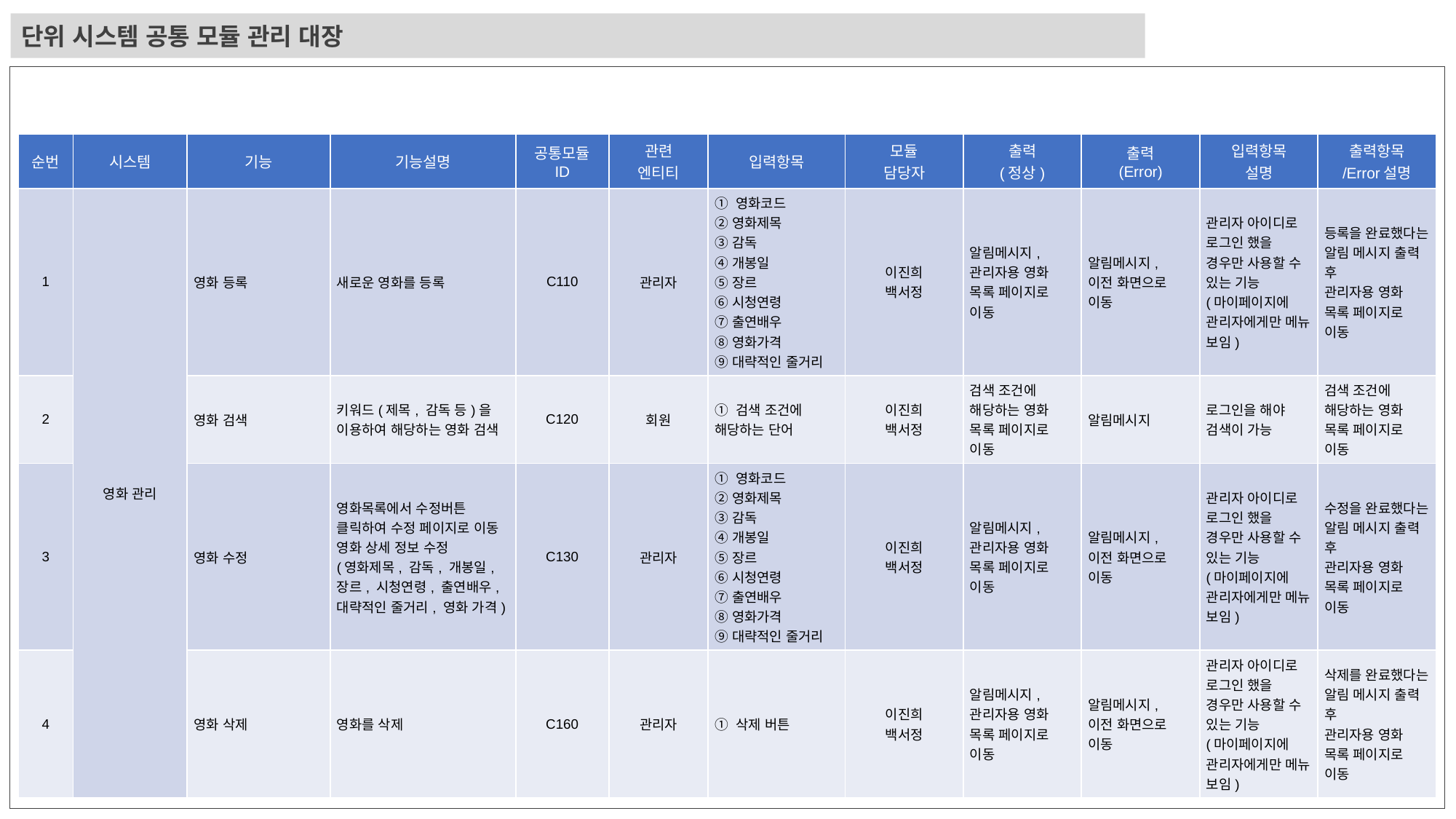

단위 시스템 공통 모듈 관리 대장

| 순번 | 시스템 | 기능 | 기능설명 | 공통모듈 ID | 관련 엔티티 | 입력항목 | 모듈 담당자 | 출력 (정상) | 출력 (Error) | 입력항목 설명 | 출력항목 /Error설명 |
| --- | --- | --- | --- | --- | --- | --- | --- | --- | --- | --- | --- |
| 1 | 영화 관리 | 영화 등록 | 새로운 영화를 등록 | C110 | 관리자 | ① 영화코드 ② 영화제목 ③ 감독 ④ 개봉일 ⑤ 장르 ⑥ 시청연령 ⑦ 출연배우 ⑧ 영화가격 ⑨ 대략적인 줄거리 | 이진희 백서정 | 알림메시지, 관리자용 영화 목록 페이지로 이동 | 알림메시지, 이전 화면으로 이동 | 관리자 아이디로 로그인 했을 경우만 사용할 수 있는 기능 (마이페이지에 관리자에게만 메뉴 보임) | 등록을 완료했다는 알림 메시지 출력 후 관리자용 영화 목록 페이지로 이동 |
| 2 |  | 영화 검색 | 키워드(제목, 감독 등)을 이용하여 해당하는 영화 검색 | C120 | 회원 | ① 검색 조건에 해당하는 단어 | 이진희 백서정 | 검색 조건에 해당하는 영화 목록 페이지로 이동 | 알림메시지 | 로그인을 해야 검색이 가능 | 검색 조건에 해당하는 영화 목록 페이지로 이동 |
| 3 |  | 영화 수정 | 영화목록에서 수정버튼 클릭하여 수정 페이지로 이동 영화 상세 정보 수정 (영화제목, 감독, 개봉일, 장르, 시청연령, 출연배우, 대략적인 줄거리, 영화 가격) | C130 | 관리자 | ① 영화코드 ② 영화제목 ③ 감독 ④ 개봉일 ⑤ 장르 ⑥ 시청연령 ⑦ 출연배우 ⑧ 영화가격 ⑨ 대략적인 줄거리 | 이진희 백서정 | 알림메시지, 관리자용 영화 목록 페이지로 이동 | 알림메시지, 이전 화면으로 이동 | 관리자 아이디로 로그인 했을 경우만 사용할 수 있는 기능 (마이페이지에 관리자에게만 메뉴 보임) | 수정을 완료했다는 알림 메시지 출력 후 관리자용 영화 목록 페이지로 이동 |
| 4 |  | 영화 삭제 | 영화를 삭제 | C160 | 관리자 | ① 삭제 버튼 | 이진희 백서정 | 알림메시지, 관리자용 영화 목록 페이지로 이동 | 알림메시지, 이전 화면으로 이동 | 관리자 아이디로 로그인 했을 경우만 사용할 수 있는 기능 (마이페이지에 관리자에게만 메뉴 보임) | 삭제를 완료했다는 알림 메시지 출력 후 관리자용 영화 목록 페이지로 이동 |